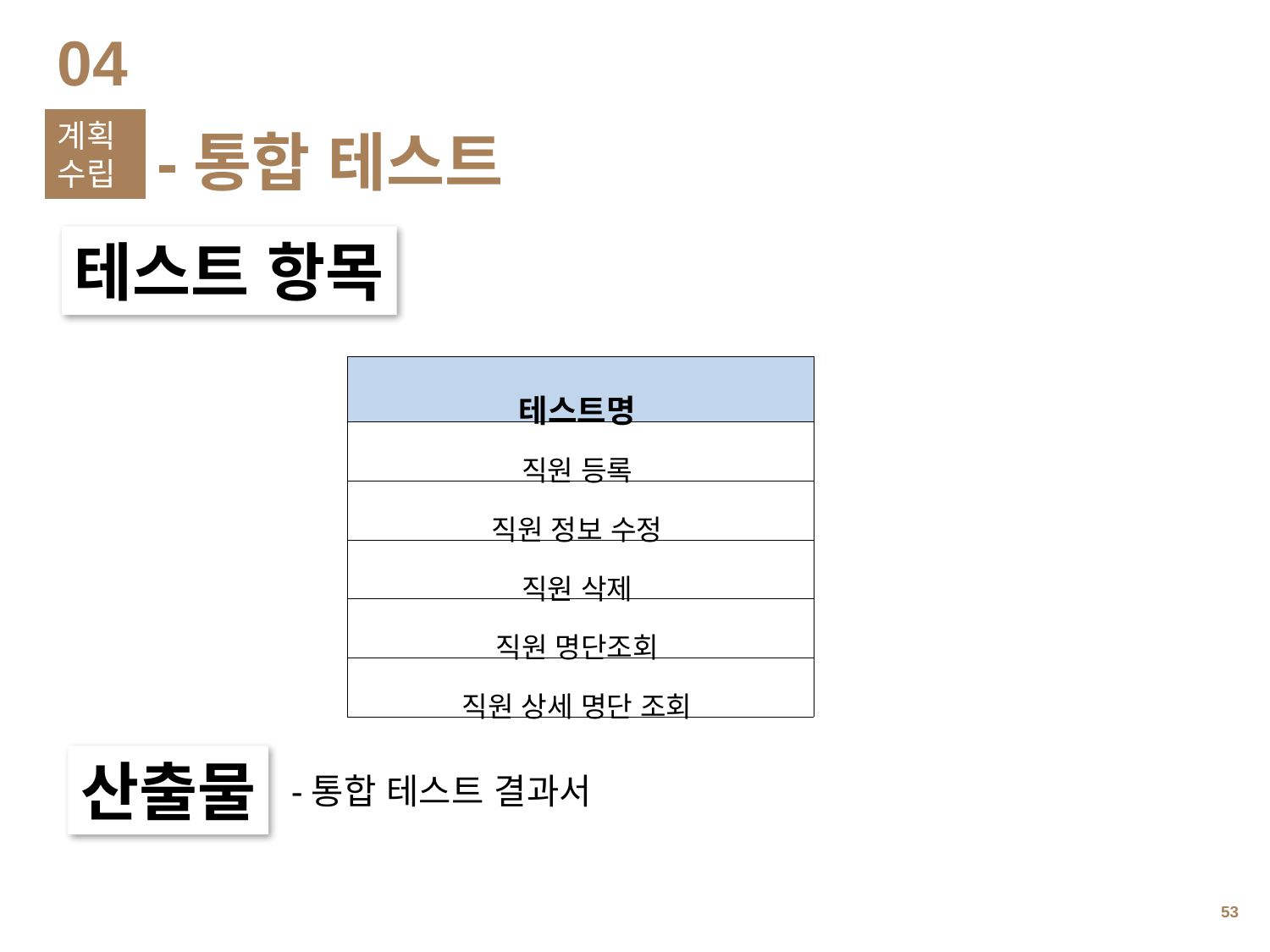

04
계획
수립
-통합 테스트

테스트 항목
| 테스트명 |
| --- |
| 직원 등록 |
| 직원 정보 수정 |
| 직원 삭제 |
| 직원 명단조회 |
| 직원 상세 명단 조회 |

산출물
-통합 테스트 결과서
53